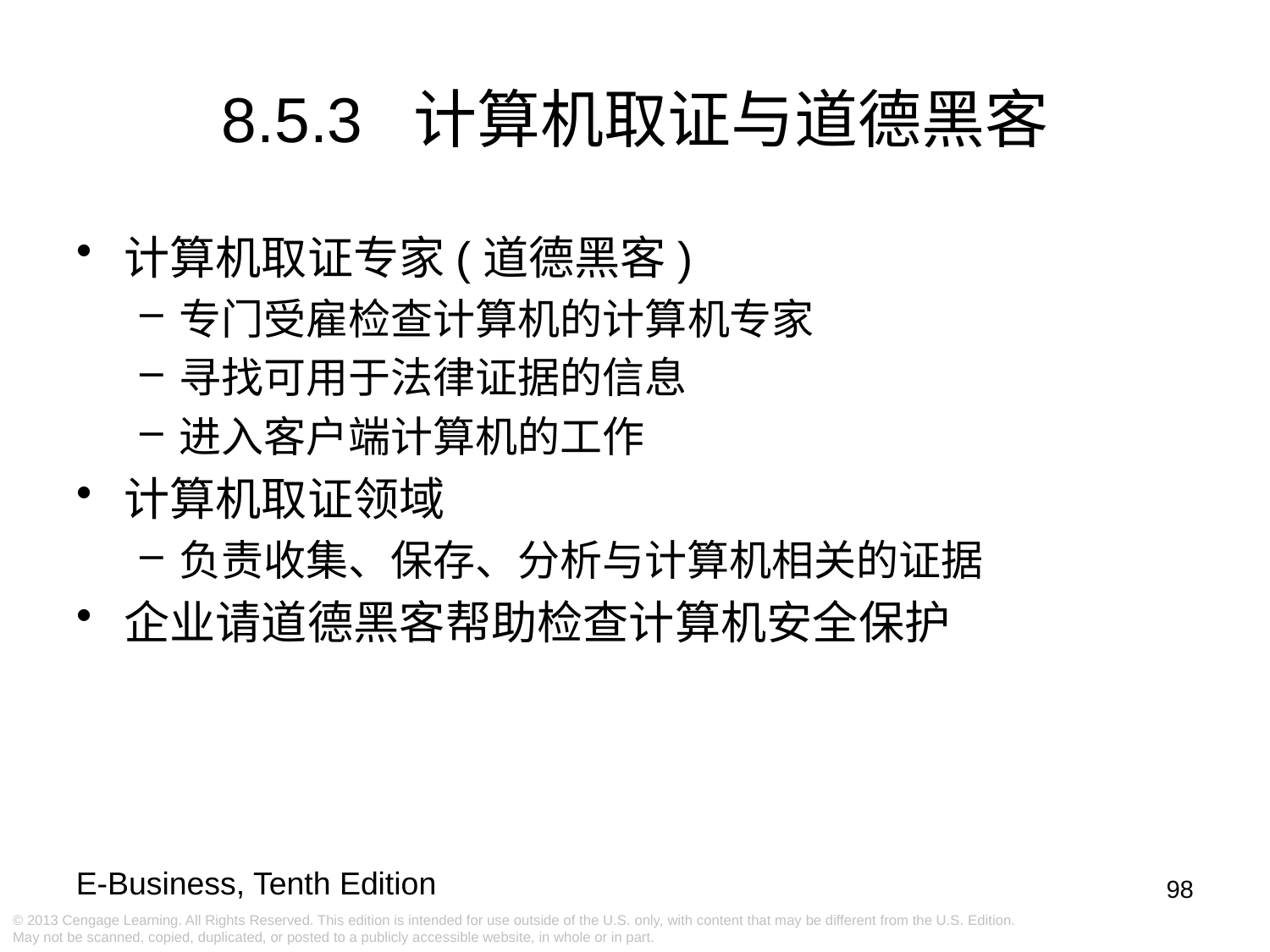

8.5.3  计算机取证与道德黑客
计算机取证专家(道德黑客)
专门受雇检查计算机的计算机专家
寻找可用于法律证据的信息
进入客户端计算机的工作
计算机取证领域
负责收集、保存、分析与计算机相关的证据
企业请道德黑客帮助检查计算机安全保护
98